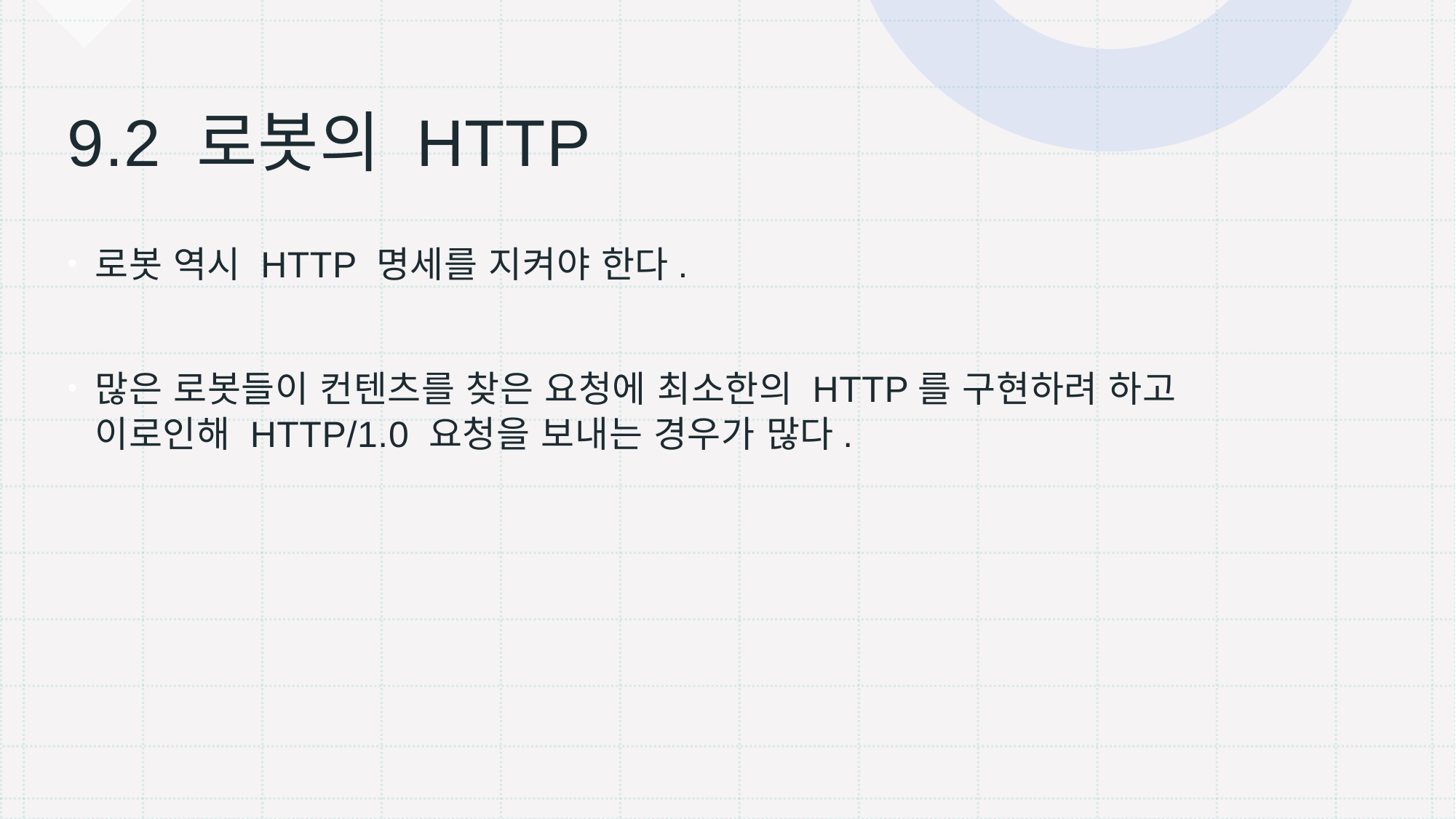

# 9.2 로봇의 HTTP
로봇 역시 HTTP 명세를 지켜야 한다.

많은 로봇들이 컨텐츠를 찾은 요청에 최소한의 HTTP를 구현하려 하고 이로인해 HTTP/1.0 요청을 보내는 경우가 많다.